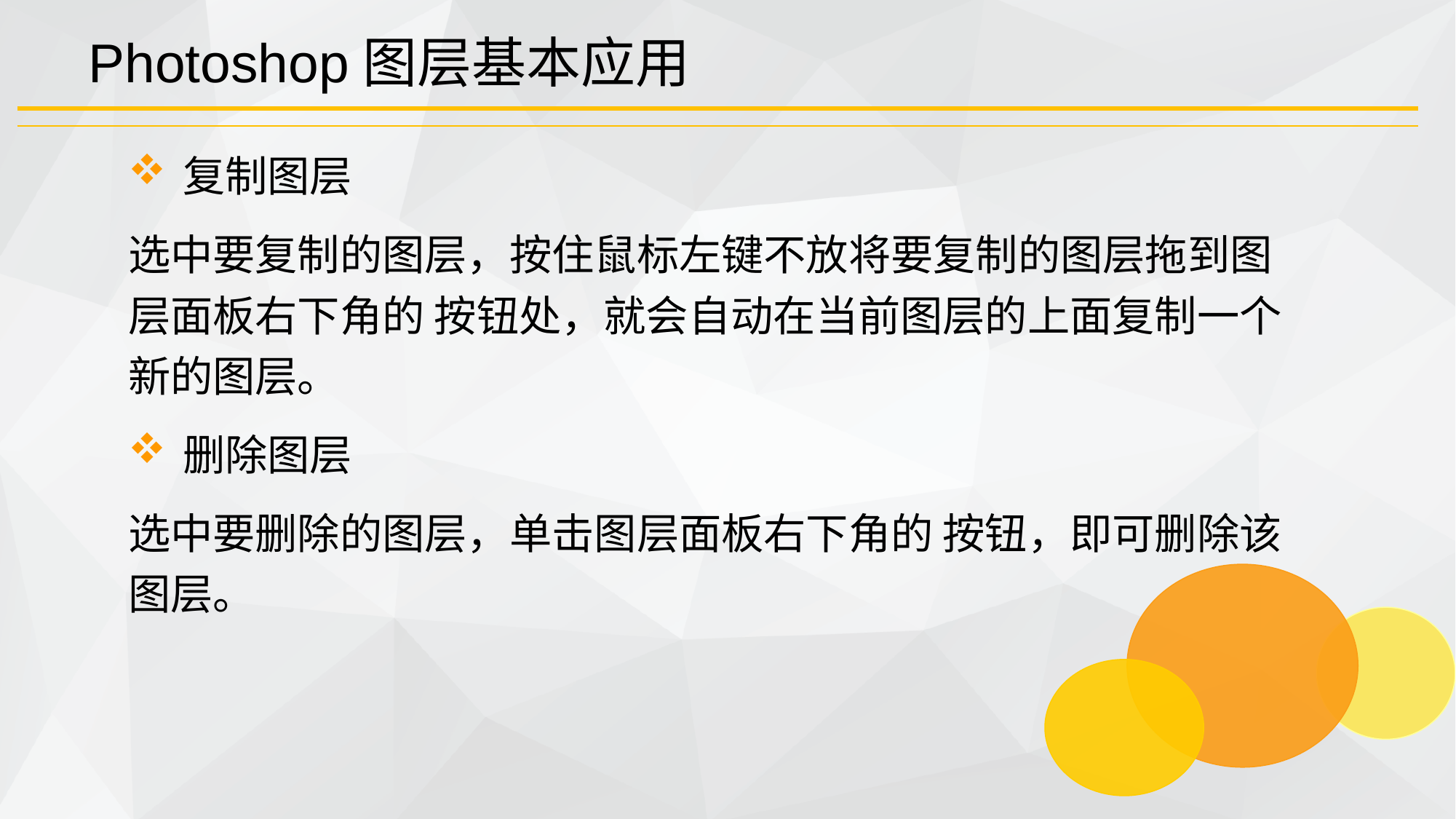

# Photoshop图层基本应用
复制图层
选中要复制的图层，按住鼠标左键不放将要复制的图层拖到图层面板右下角的 按钮处，就会自动在当前图层的上面复制一个新的图层。
删除图层
选中要删除的图层，单击图层面板右下角的 按钮，即可删除该图层。